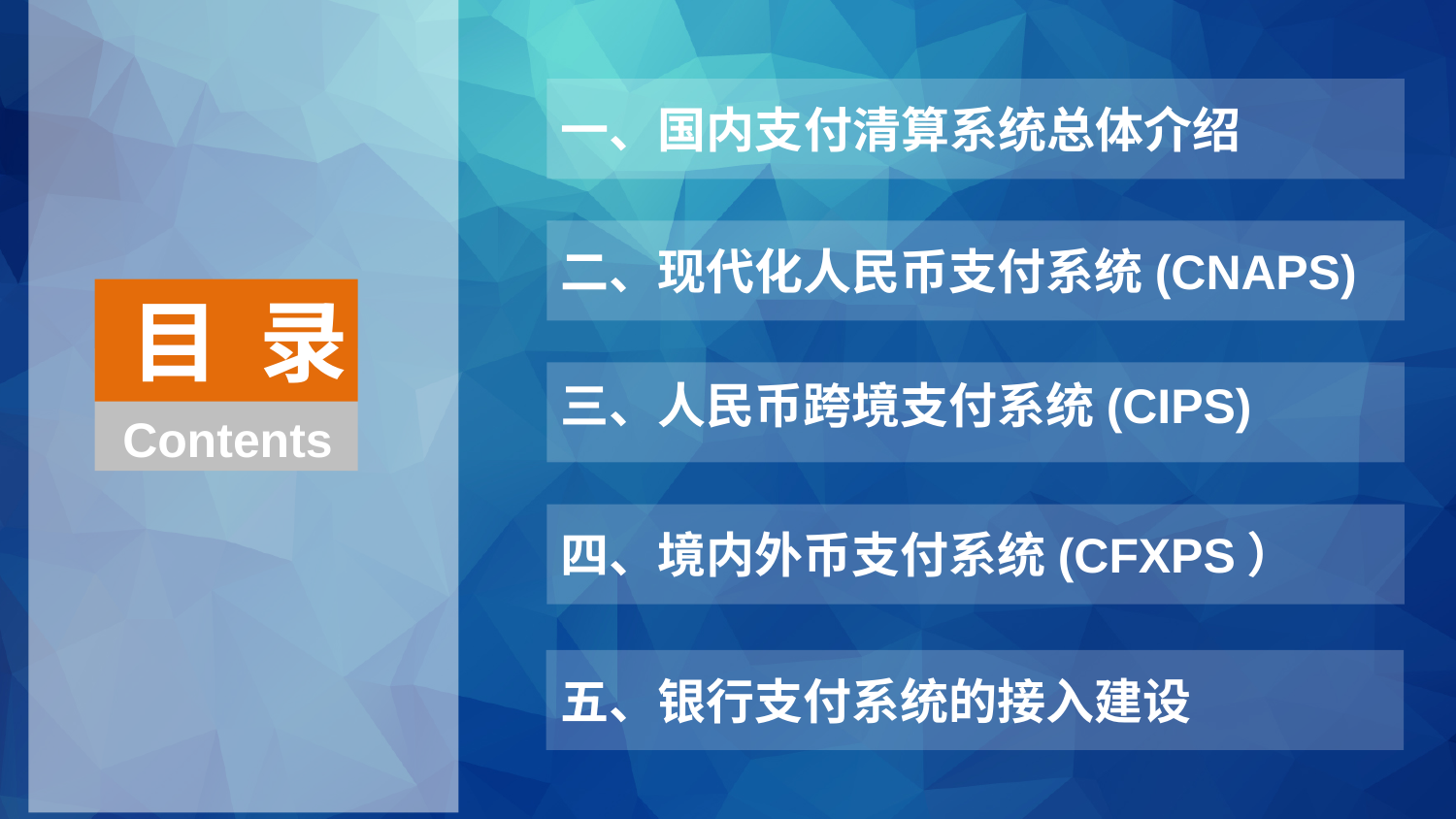

一、国内支付清算系统总体介绍

二、现代化人民币支付系统(CNAPS)
目  录

Contents

三、人民币跨境支付系统(CIPS)

四、境内外币支付系统(CFXPS）

五、银行支付系统的接入建设